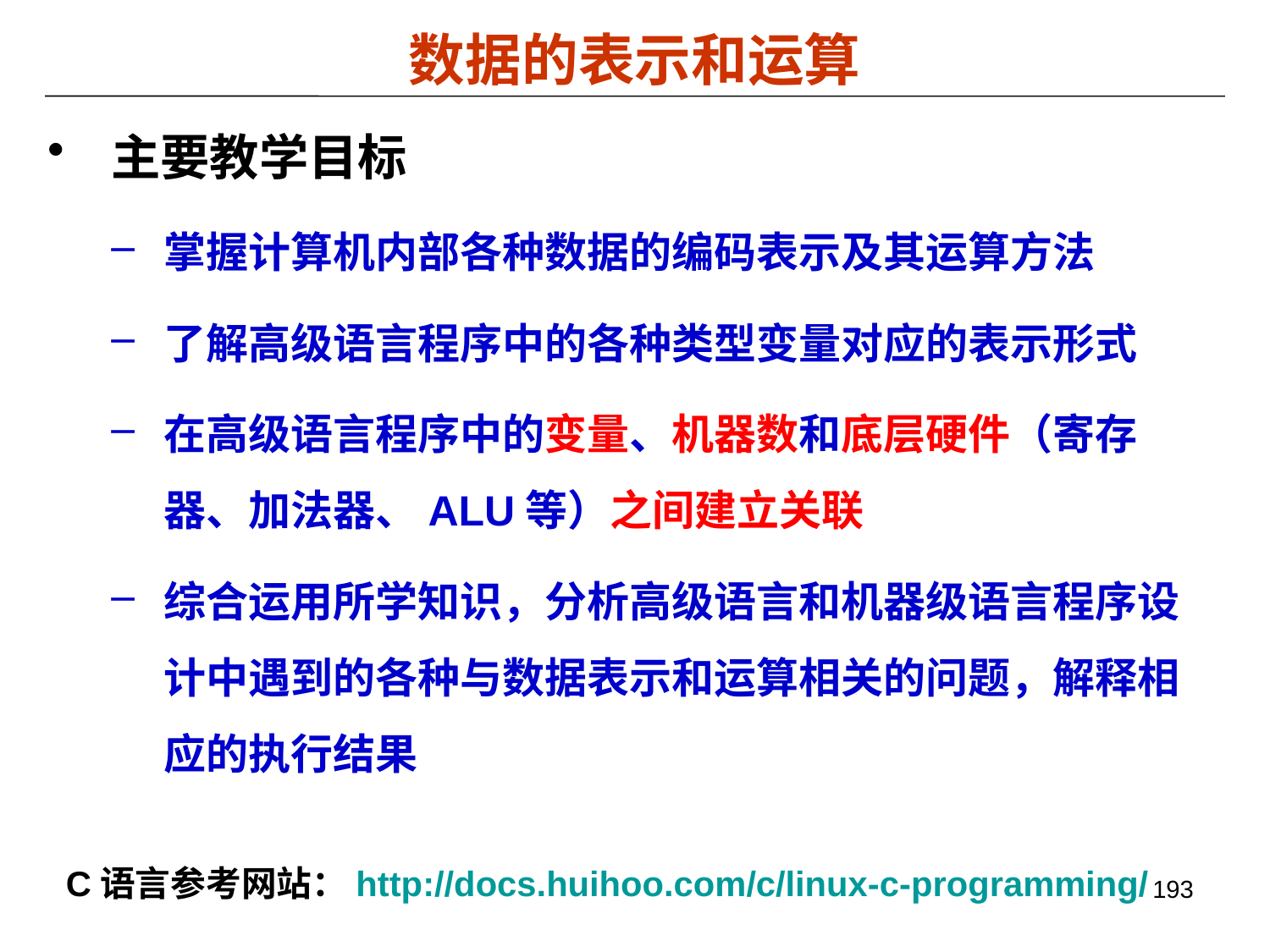

数据的表示和运算
主要教学目标
掌握计算机内部各种数据的编码表示及其运算方法
了解高级语言程序中的各种类型变量对应的表示形式
在高级语言程序中的变量、机器数和底层硬件（寄存器、加法器、ALU等）之间建立关联
综合运用所学知识，分析高级语言和机器级语言程序设计中遇到的各种与数据表示和运算相关的问题，解释相应的执行结果
C语言参考网站：http://docs.huihoo.com/c/linux-c-programming/
193